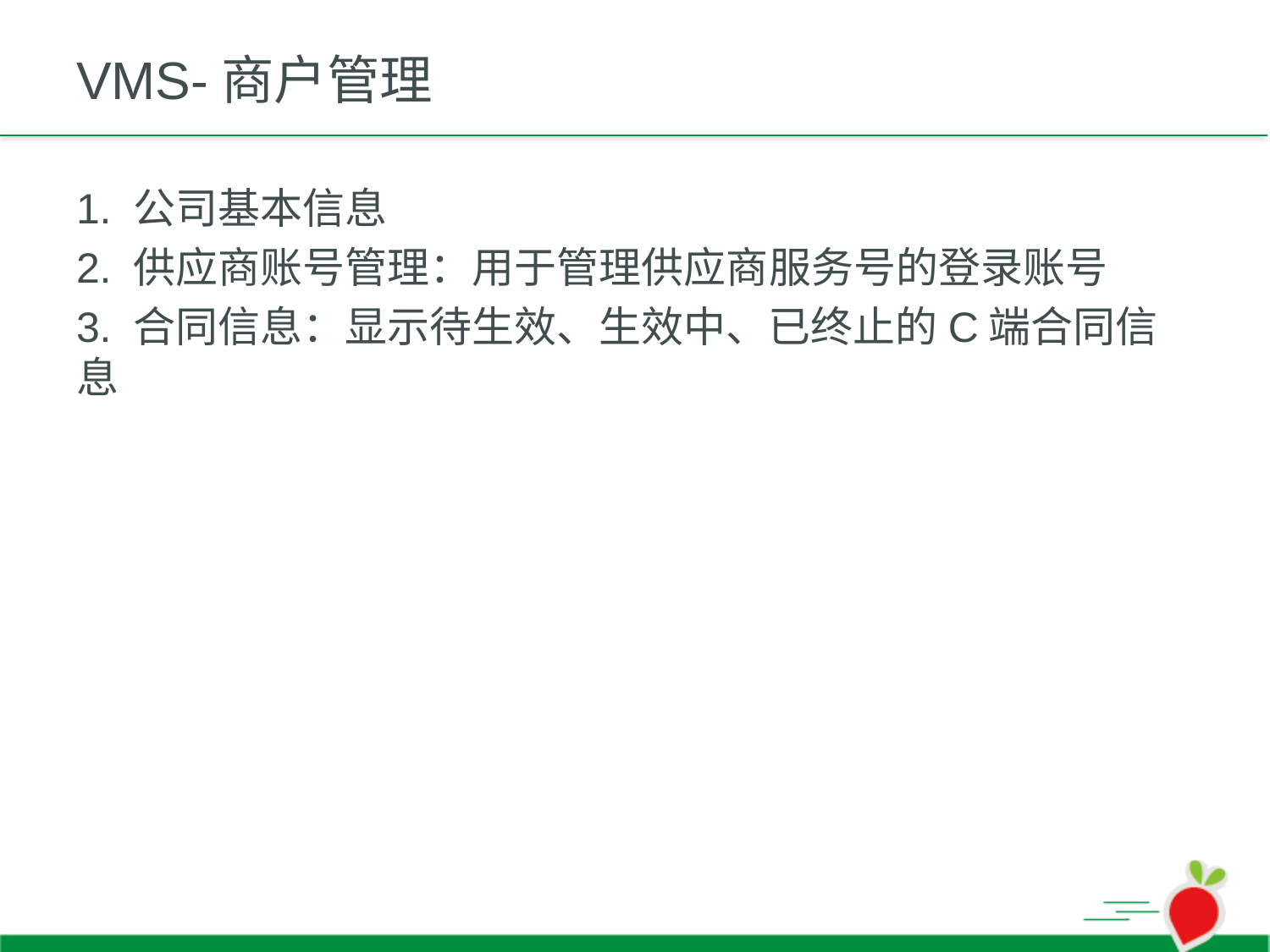

# VMS-商户管理
1. 公司基本信息
2. 供应商账号管理：用于管理供应商服务号的登录账号
3. 合同信息：显示待生效、生效中、已终止的C端合同信息